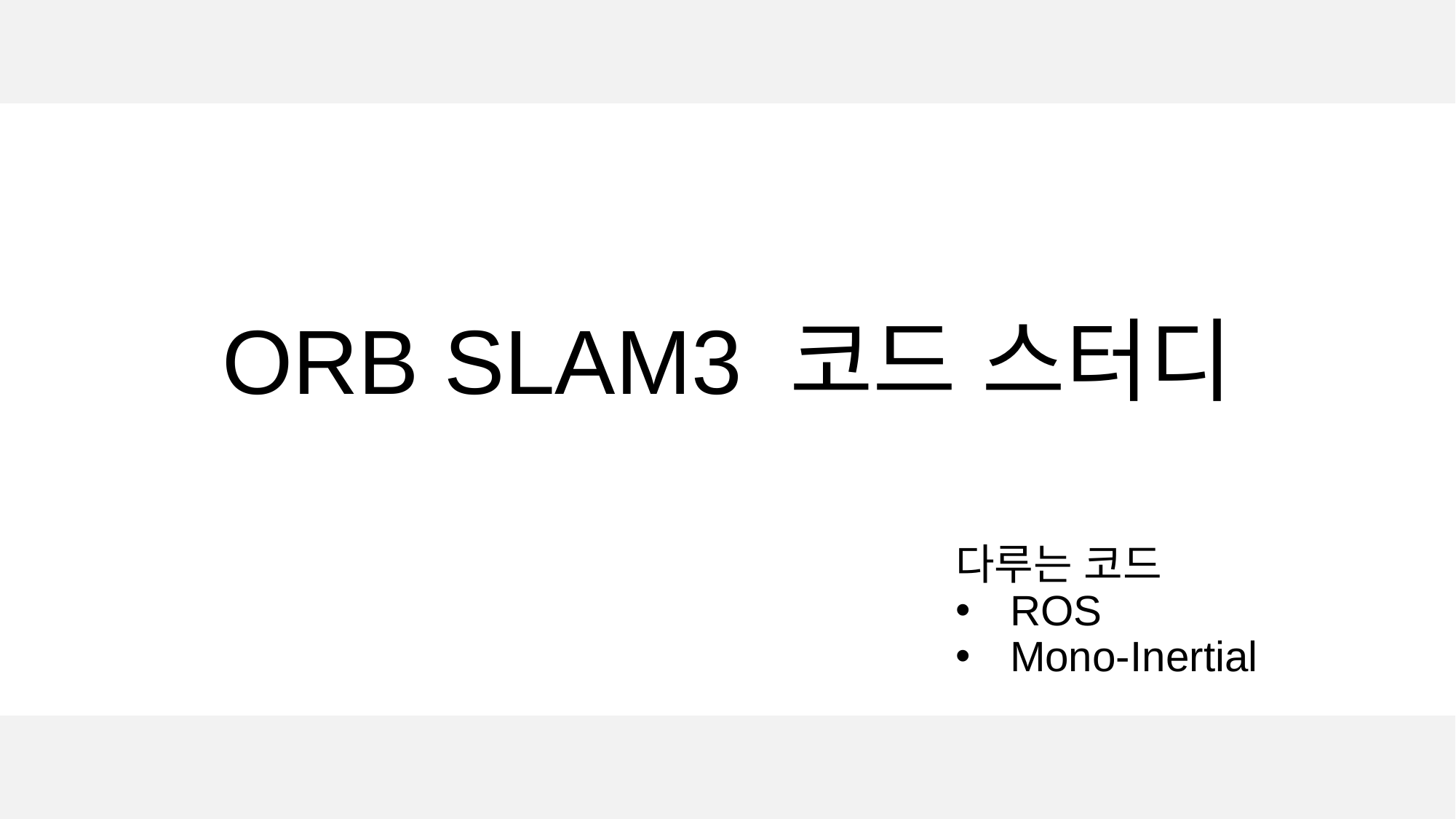

# ORB SLAM3 코드 스터디
다루는 코드
ROS
Mono-Inertial